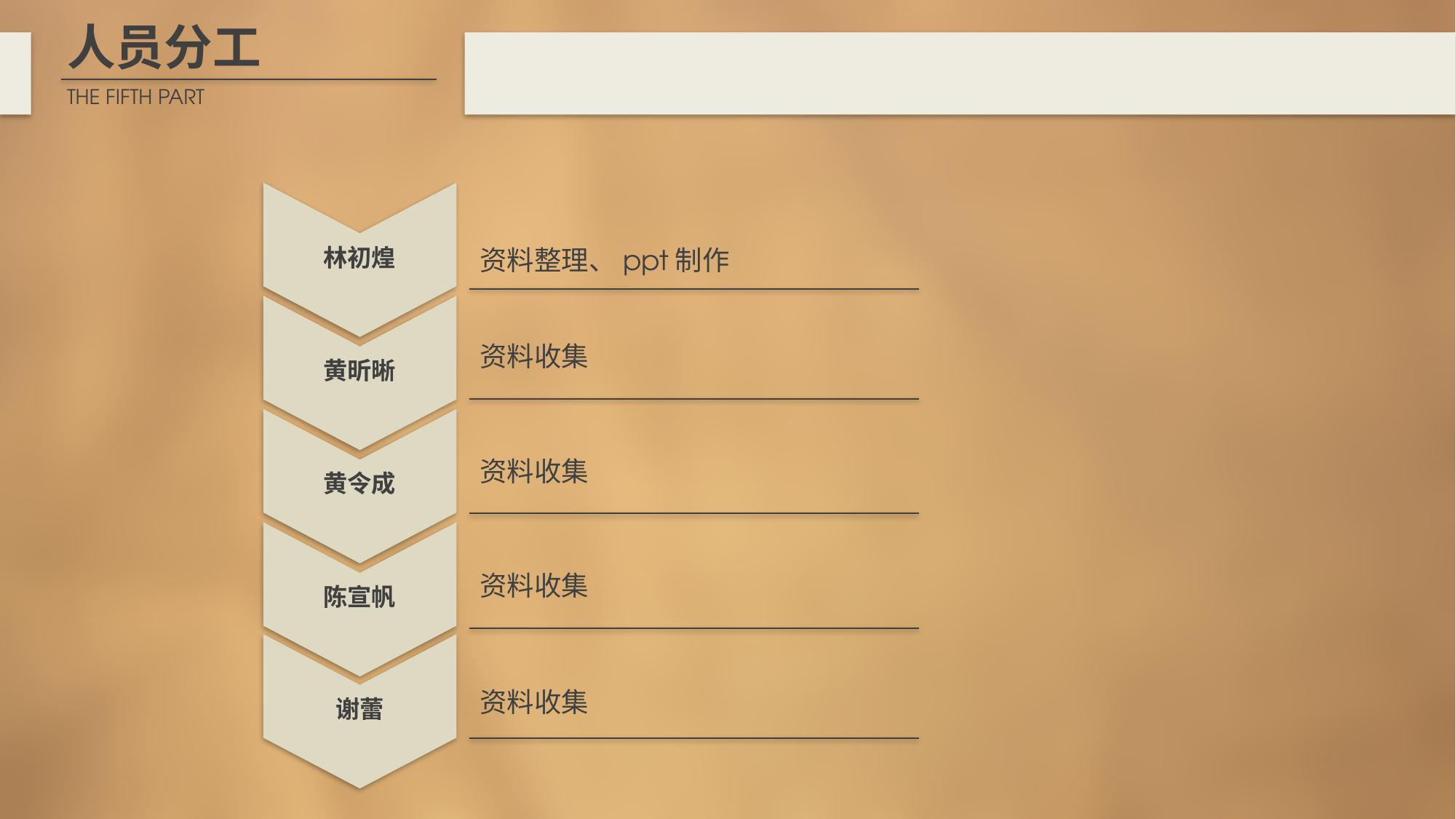

人员分工
THE FIFTH PART

林初煌
资料整理、ppt制作

黄昕晰
资料收集

黄令成
资料收集

陈宣帆
资料收集

谢蕾
资料收集